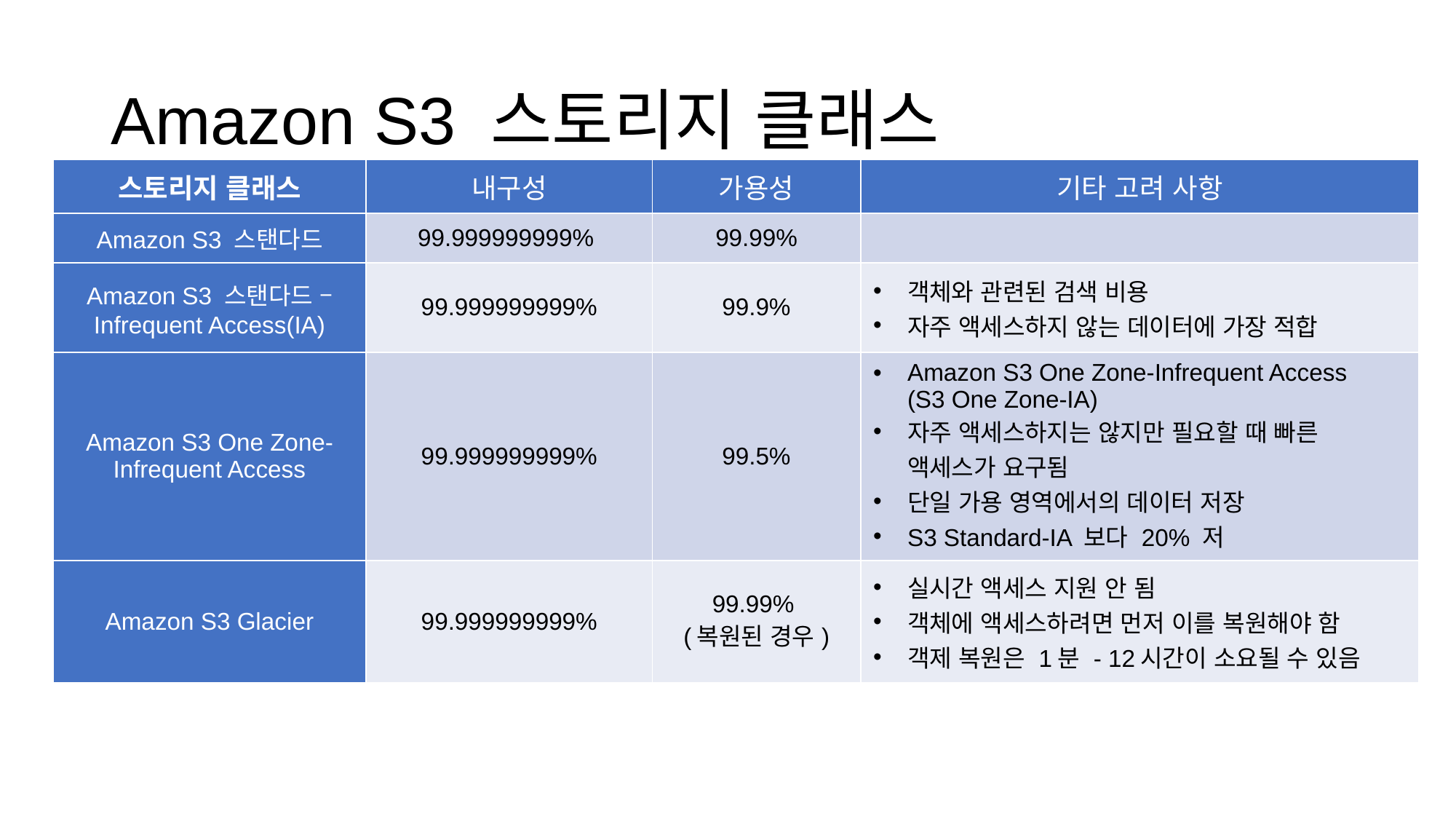

# Amazon S3 스토리지 클래스
| 스토리지 클래스 | 내구성 | 가용성 | 기타 고려 사항 |
| --- | --- | --- | --- |
| Amazon S3 스탠다드 | 99.999999999% | 99.99% |  |
| Amazon S3 스탠다드 – Infrequent Access(IA) | 99.999999999% | 99.9% | 객체와 관련된 검색 비용 자주 액세스하지 않는 데이터에 가장 적합 |
| Amazon S3 One Zone-Infrequent Access | 99.999999999% | 99.5% | Amazon S3 One Zone-Infrequent Access (S3 One Zone-IA) 자주 액세스하지는 않지만 필요할 때 빠른 액세스가 요구됨 단일 가용 영역에서의 데이터 저장 S3 Standard-IA 보다 20% 저 |
| Amazon S3 Glacier | 99.999999999% | 99.99% (복원된 경우) | 실시간 액세스 지원 안 됨 객체에 액세스하려면 먼저 이를 복원해야 함 객제 복원은 1분 - 12시간이 소요될 수 있음 |